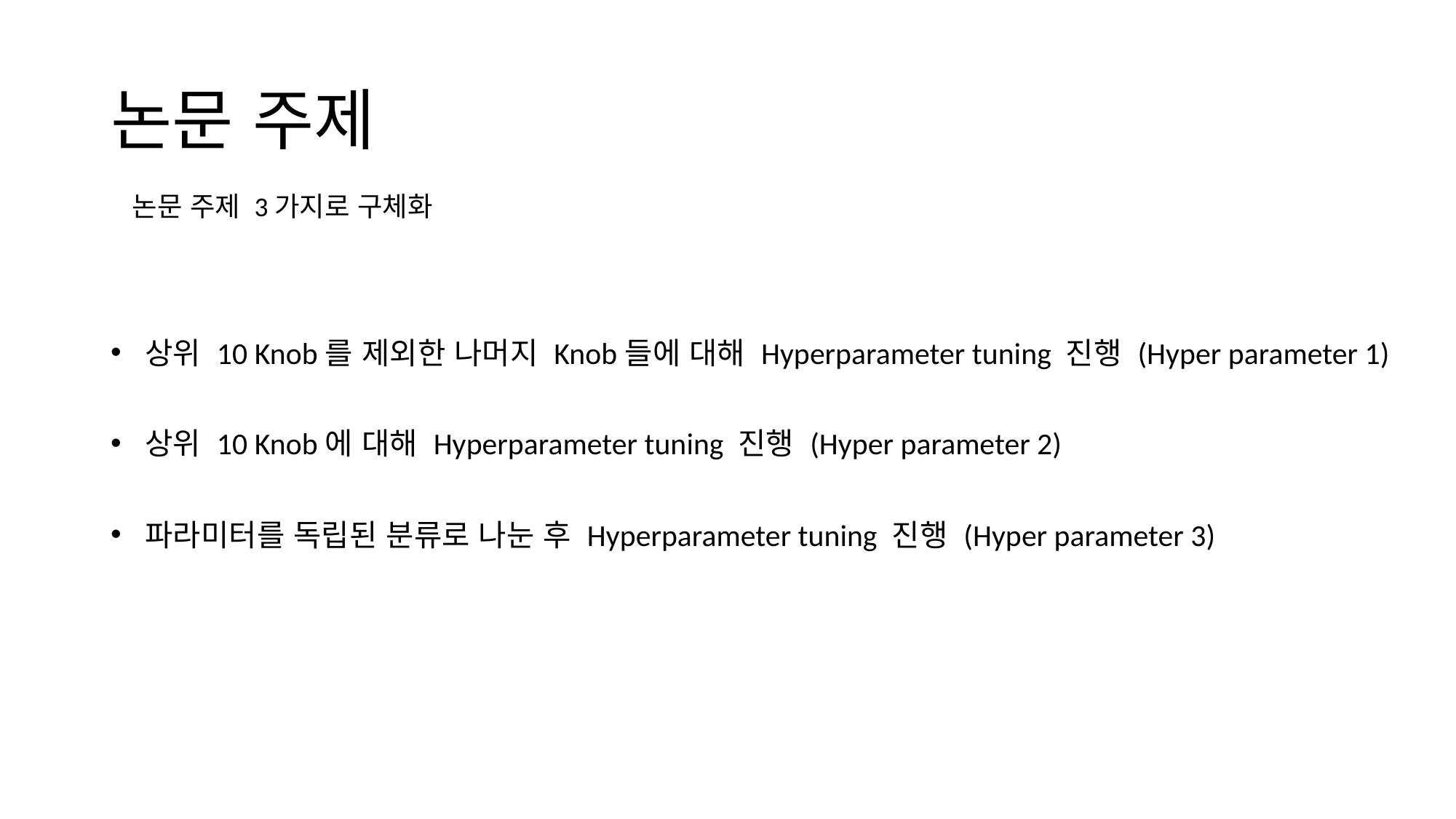

# 논문 주제
논문 주제 3가지로 구체화
상위 10 Knob를 제외한 나머지 Knob들에 대해 Hyperparameter tuning 진행 (Hyper parameter 1)
상위 10 Knob에 대해 Hyperparameter tuning 진행 (Hyper parameter 2)
파라미터를 독립된 분류로 나눈 후 Hyperparameter tuning 진행 (Hyper parameter 3)